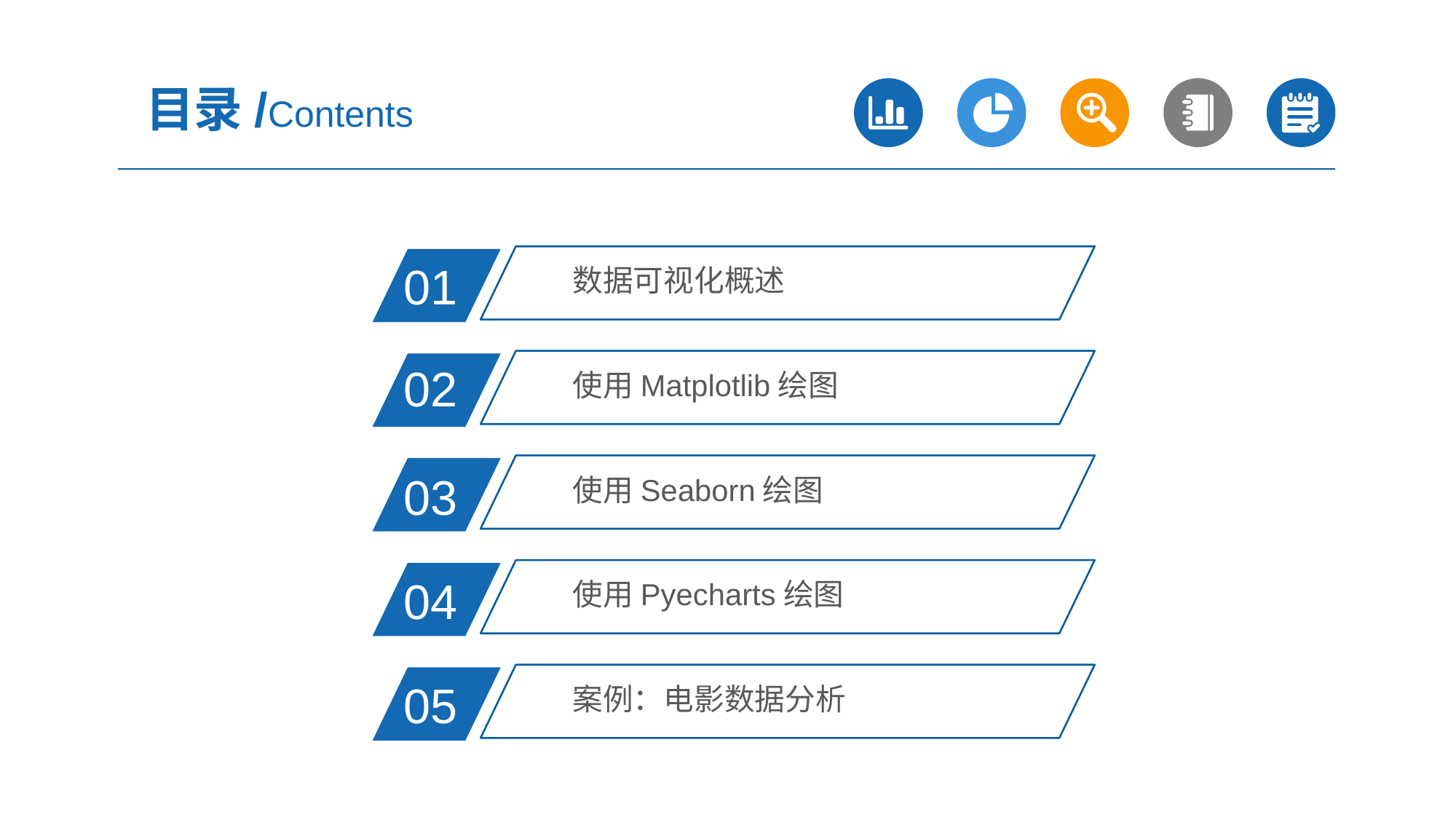

目录/Contents

数据可视化概述

01

使用Matplotlib绘图
02

使用Seaborn绘图

03

使用Pyecharts绘图

04

案例：电影数据分析

05